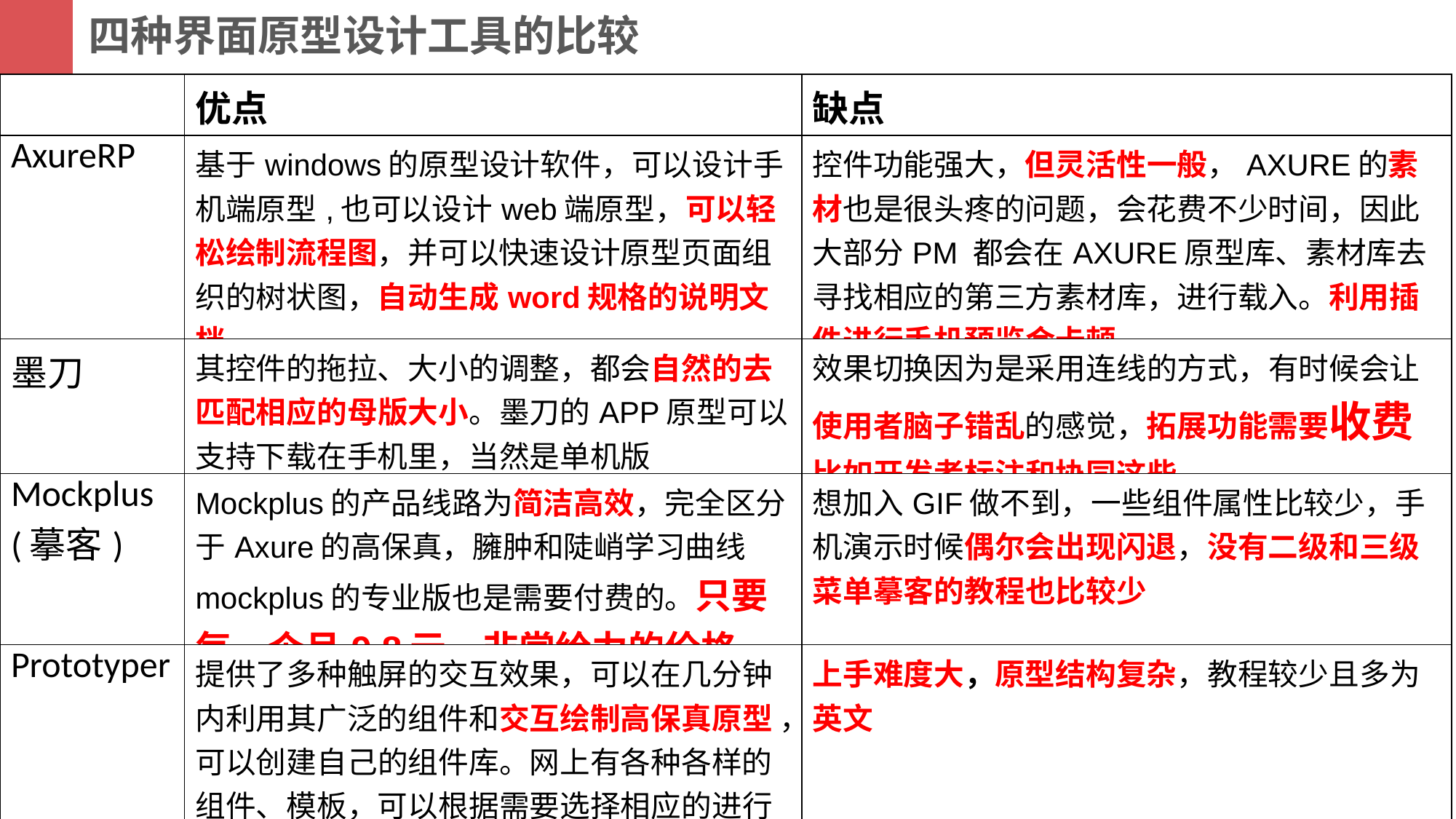

四种界面原型设计工具的比较
|  | 优点 | 缺点 |
| --- | --- | --- |
| AxureRP | 基于windows的原型设计软件，可以设计手机端原型,也可以设计web端原型，可以轻松绘制流程图，并可以快速设计原型页面组织的树状图，自动生成word规格的说明文档 | 控件功能强大，但灵活性一般，AXURE的素材也是很头疼的问题，会花费不少时间，因此大部分PM 都会在AXURE原型库、素材库去寻找相应的第三方素材库，进行载入。利用插件进行手机预览会卡顿 |
| 墨刀 | 其控件的拖拉、大小的调整，都会自然的去匹配相应的母版大小。墨刀的APP原型可以支持下载在手机里，当然是单机版 | 效果切换因为是采用连线的方式，有时候会让使用者脑子错乱的感觉，拓展功能需要收费比如开发者标注和协同这些 |
| Mockplus (摹客) | Mockplus的产品线路为简洁高效，完全区分于Axure的高保真，臃肿和陡峭学习曲线mockplus的专业版也是需要付费的。只要每一个月9.8元。非常给力的价格 | 想加入GIF做不到，一些组件属性比较少，手机演示时候偶尔会出现闪退，没有二级和三级菜单摹客的教程也比较少 |
| Prototyper | 提供了多种触屏的交互效果，可以在几分钟内利用其广泛的组件和交互绘制高保真原型 ，可以创建自己的组件库。网上有各种各样的组件、模板，可以根据需要选择相应的进行使用。 | 上手难度大，原型结构复杂，教程较少且多为英文 |